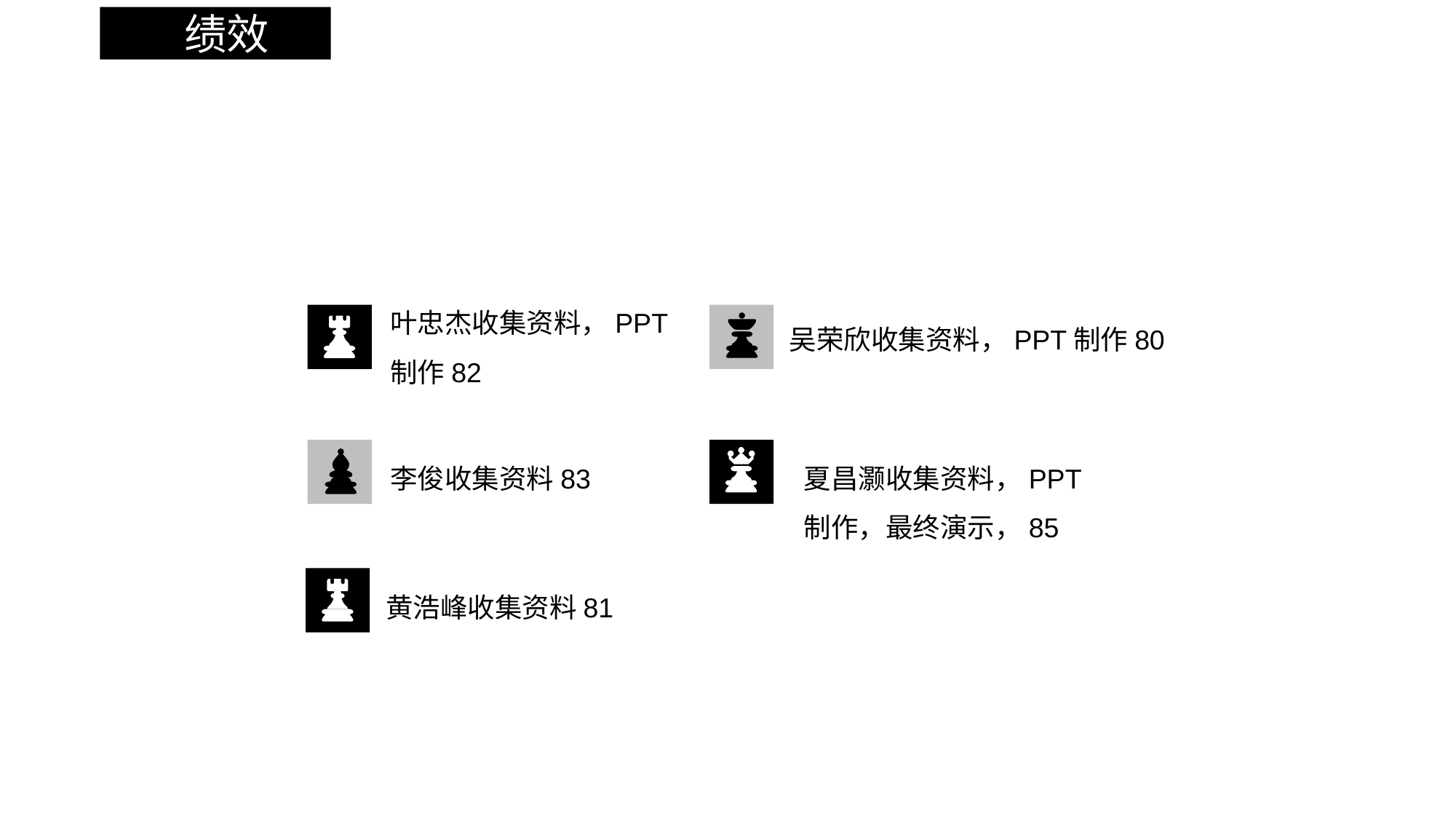

绩效

叶忠杰收集资料，PPT制作82

吴荣欣收集资料，PPT制作80

李俊收集资料83

夏昌灏收集资料，PPT制作，最终演示，85

黄浩峰收集资料81